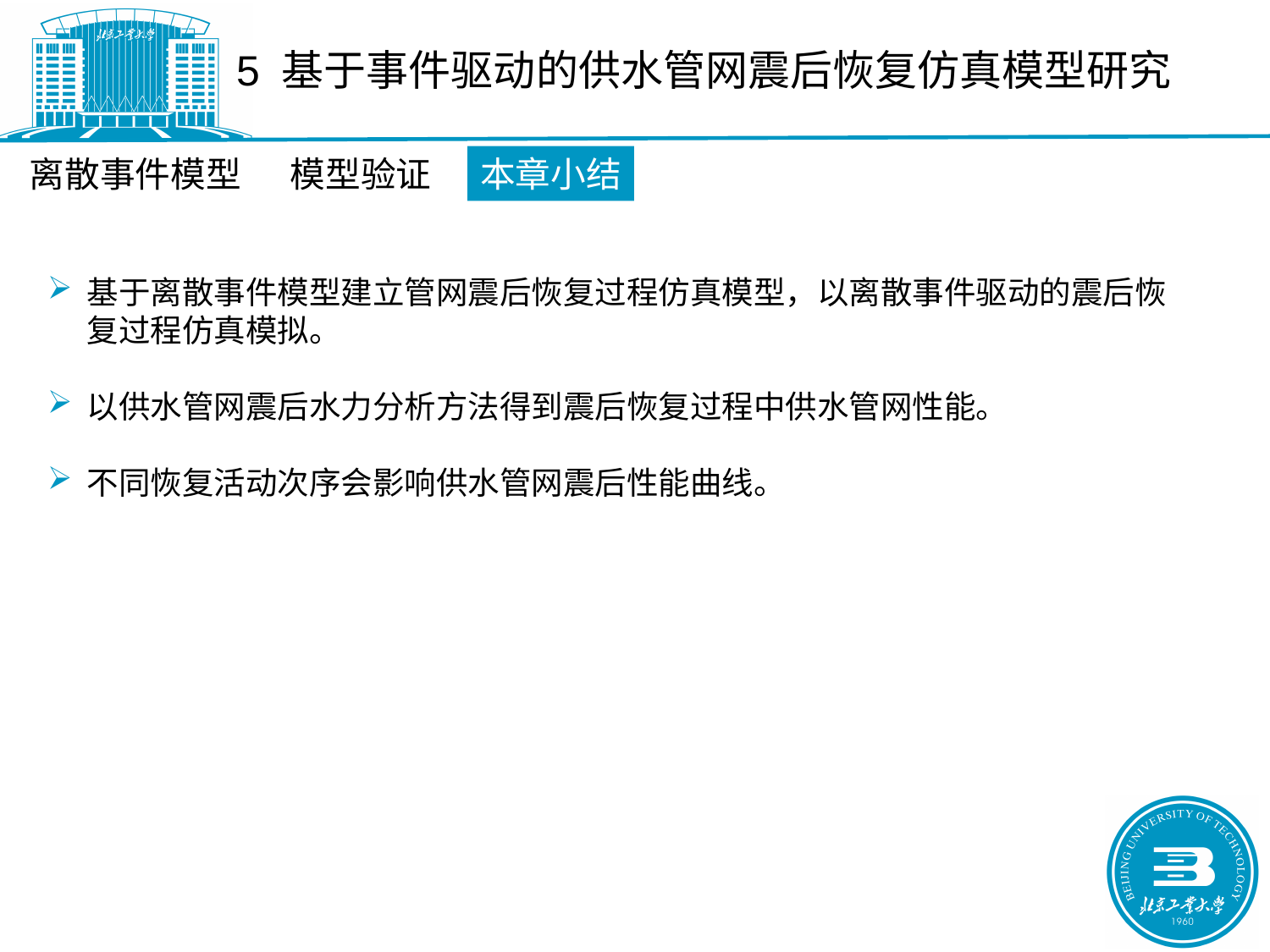

5 基于事件驱动的供水管网震后恢复仿真模型研究
离散事件模型
模型验证
本章小结
基于离散事件模型建立管网震后恢复过程仿真模型，以离散事件驱动的震后恢复过程仿真模拟。

以供水管网震后水力分析方法得到震后恢复过程中供水管网性能。

不同恢复活动次序会影响供水管网震后性能曲线。